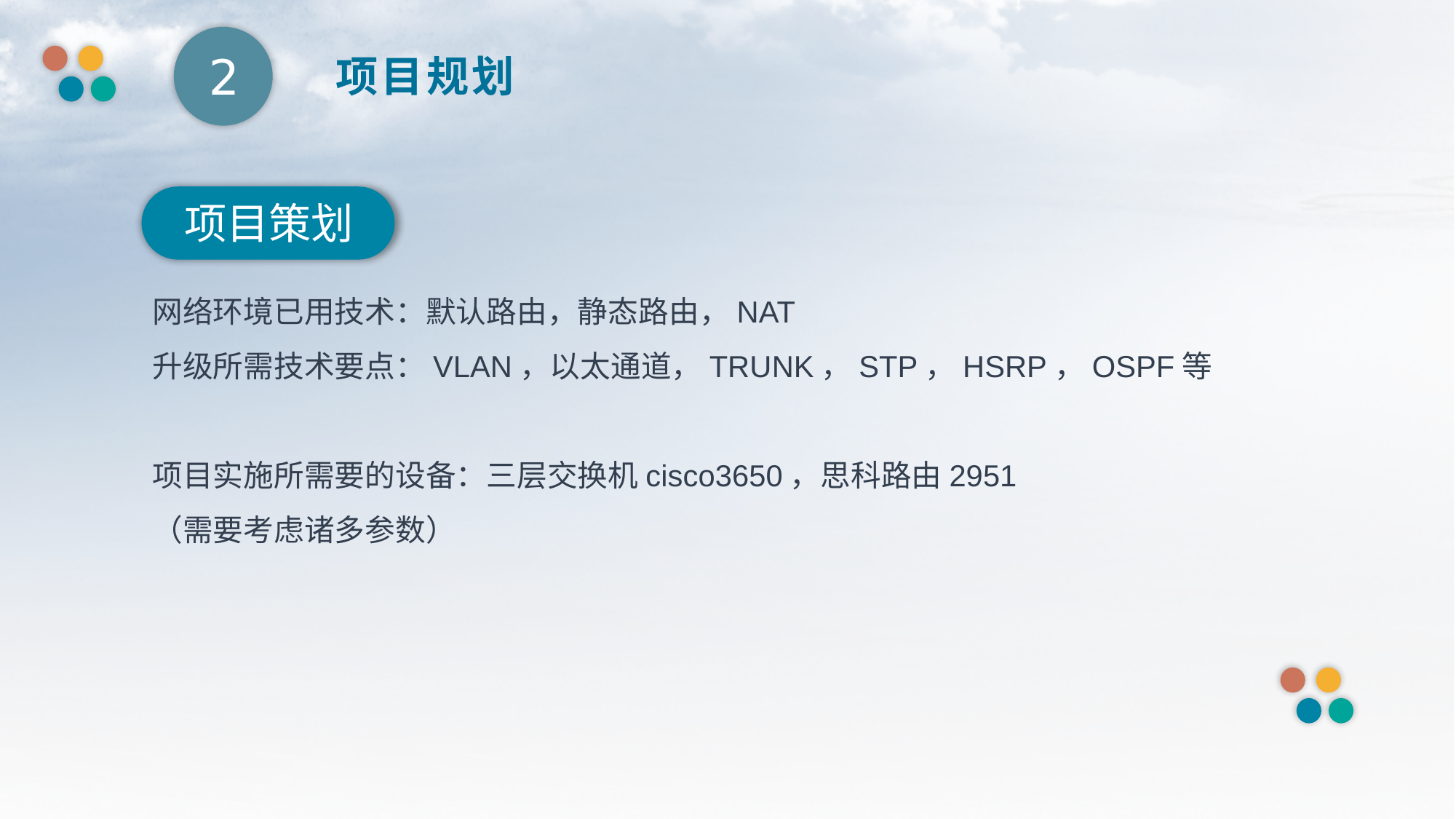

2
        项目规划

项目策划
项目介绍

网络环境已用技术：默认路由，静态路由，NAT
升级所需技术要点：VLAN，以太通道，TRUNK，STP，HSRP，OSPF等

项目实施所需要的设备：三层交换机cisco3650，思科路由2951
（需要考虑诸多参数）